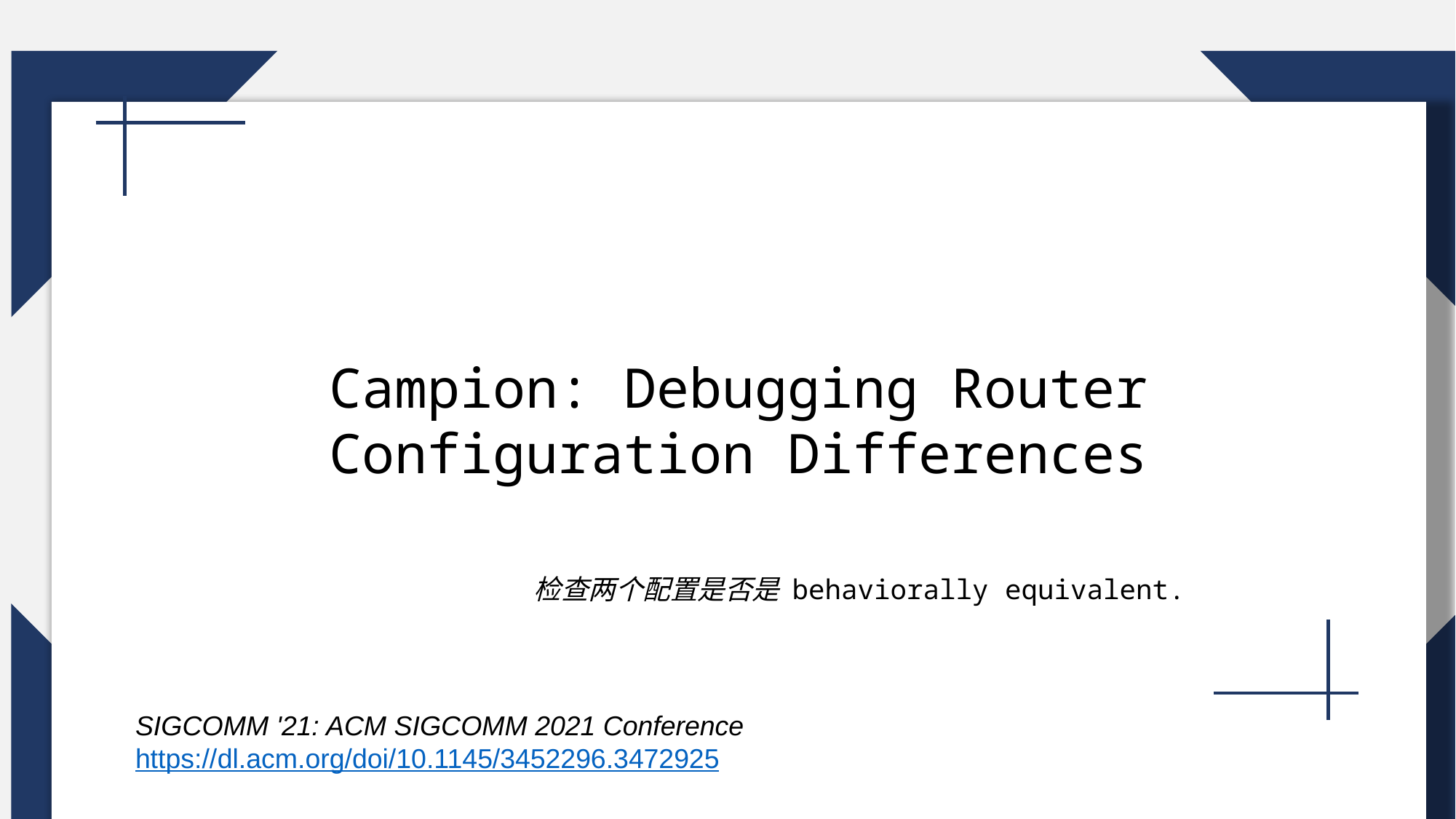

Campion: Debugging Router Configuration Differences
检查两个配置是否是 behaviorally equivalent.
SIGCOMM '21: ACM SIGCOMM 2021 Conference
https://dl.acm.org/doi/10.1145/3452296.3472925